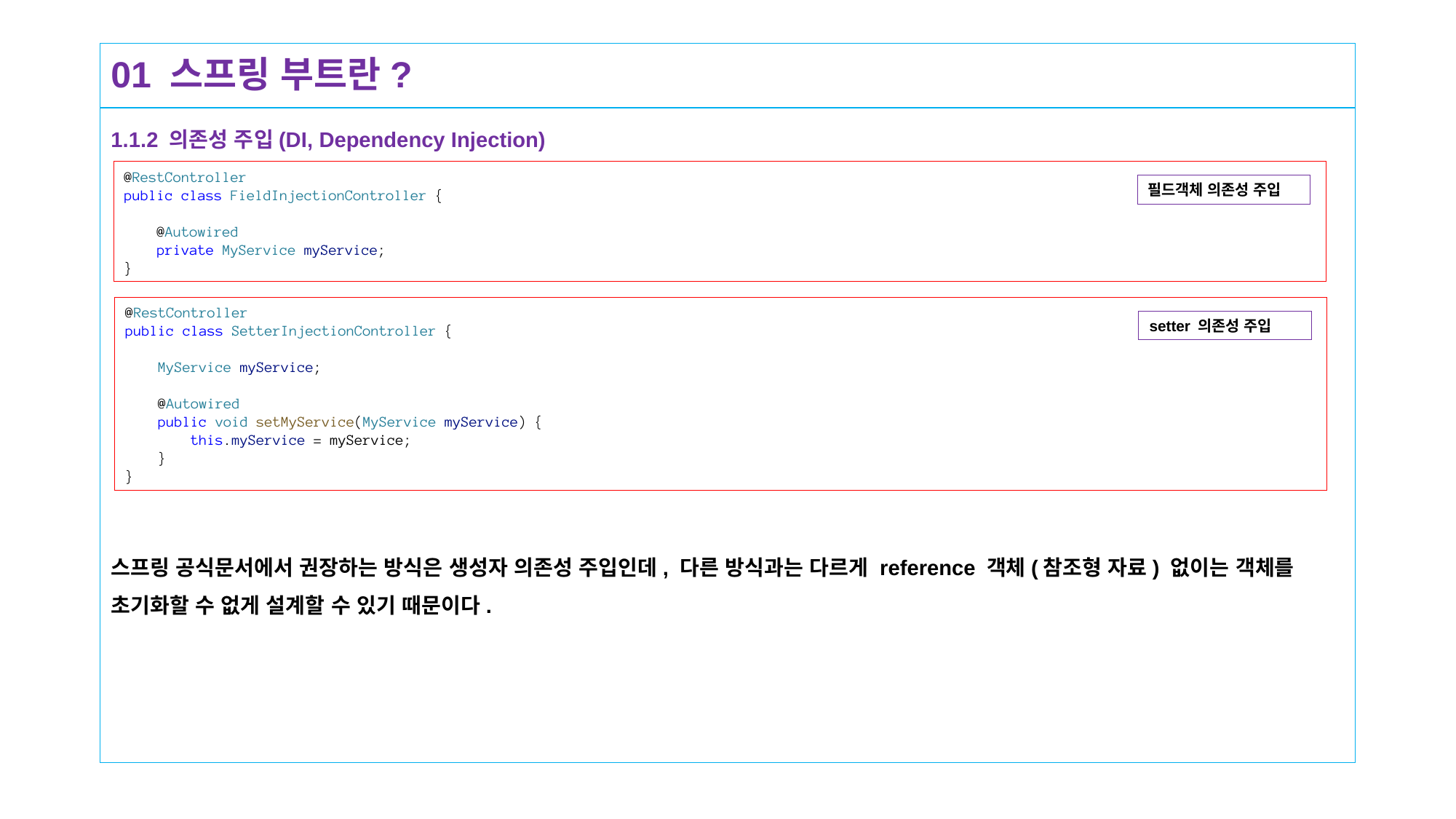

# 01 스프링 부트란?
1.1.2 의존성 주입(DI, Dependency Injection)

스프링 공식문서에서 권장하는 방식은 생성자 의존성 주입인데, 다른 방식과는 다르게 reference 객체(참조형 자료) 없이는 객체를 초기화할 수 없게 설계할 수 있기 때문이다.
@RestController
public class FieldInjectionController {
    @Autowired
    private MyService myService;
}
필드객체 의존성 주입
@RestController
public class SetterInjectionController {
    MyService myService;
    @Autowired
    public void setMyService(MyService myService) {
        this.myService = myService;
    }
}
setter 의존성 주입